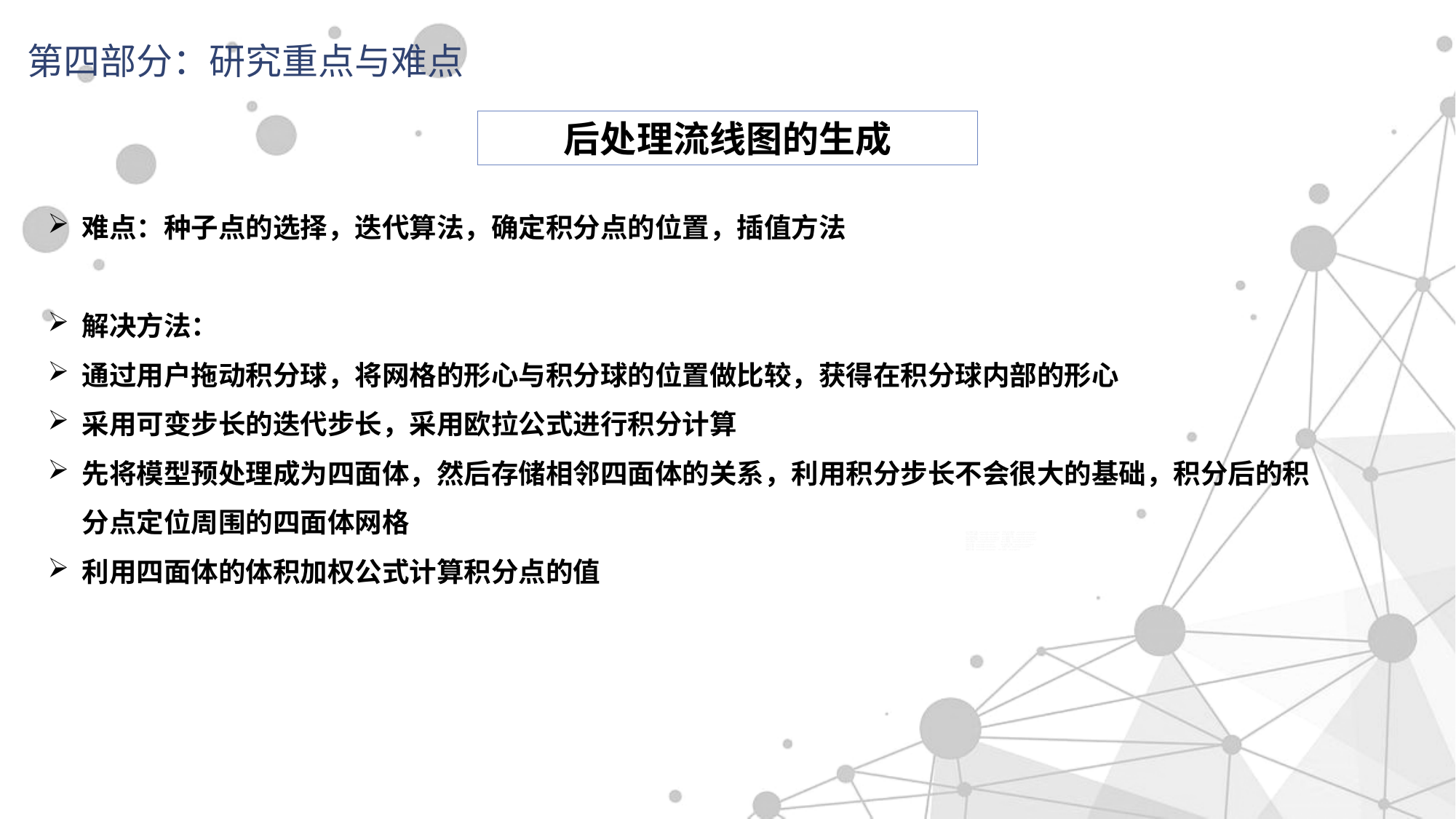

第四部分：研究重点与难点

后处理流线图的生成
难点：种子点的选择，迭代算法，确定积分点的位置，插值方法

解决方法：
通过用户拖动积分球，将网格的形心与积分球的位置做比较，获得在积分球内部的形心
采用可变步长的迭代步长，采用欧拉公式进行积分计算
先将模型预处理成为四面体，然后存储相邻四面体的关系，利用积分步长不会很大的基础，积分后的积分点定位周围的四面体网格
利用四面体的体积加权公式计算积分点的值